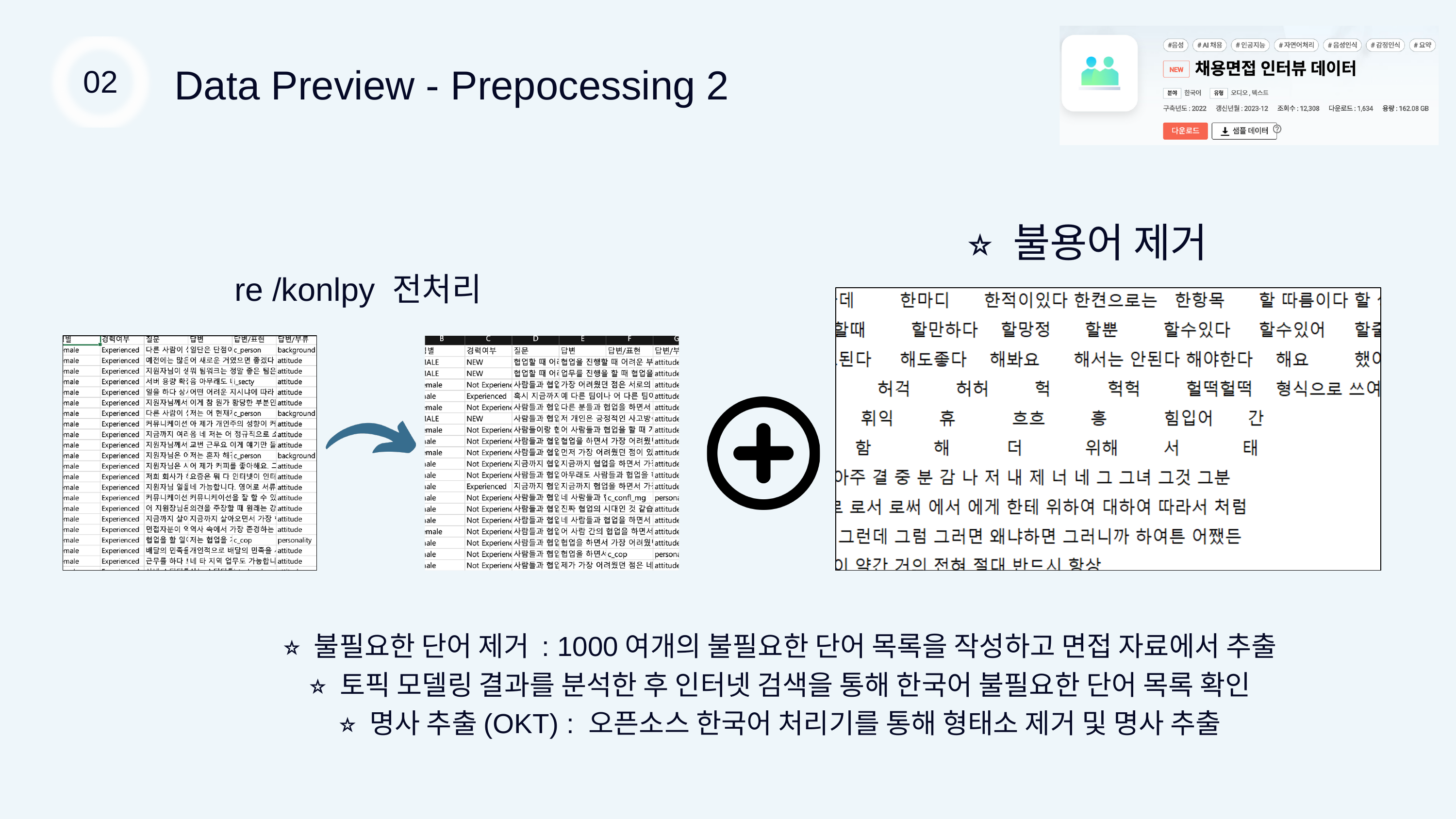

Data Preview - Prepocessing 2
02
⭐️ 불용어 제거
re /konlpy 전처리

⭐️ 불필요한 단어 제거 : 1000여개의 불필요한 단어 목록을 작성하고 면접 자료에서 추출
⭐️ 토픽 모델링 결과를 분석한 후 인터넷 검색을 통해 한국어 불필요한 단어 목록 확인
⭐️ 명사 추출(OKT) : 오픈소스 한국어 처리기를 통해 형태소 제거 및 명사 추출